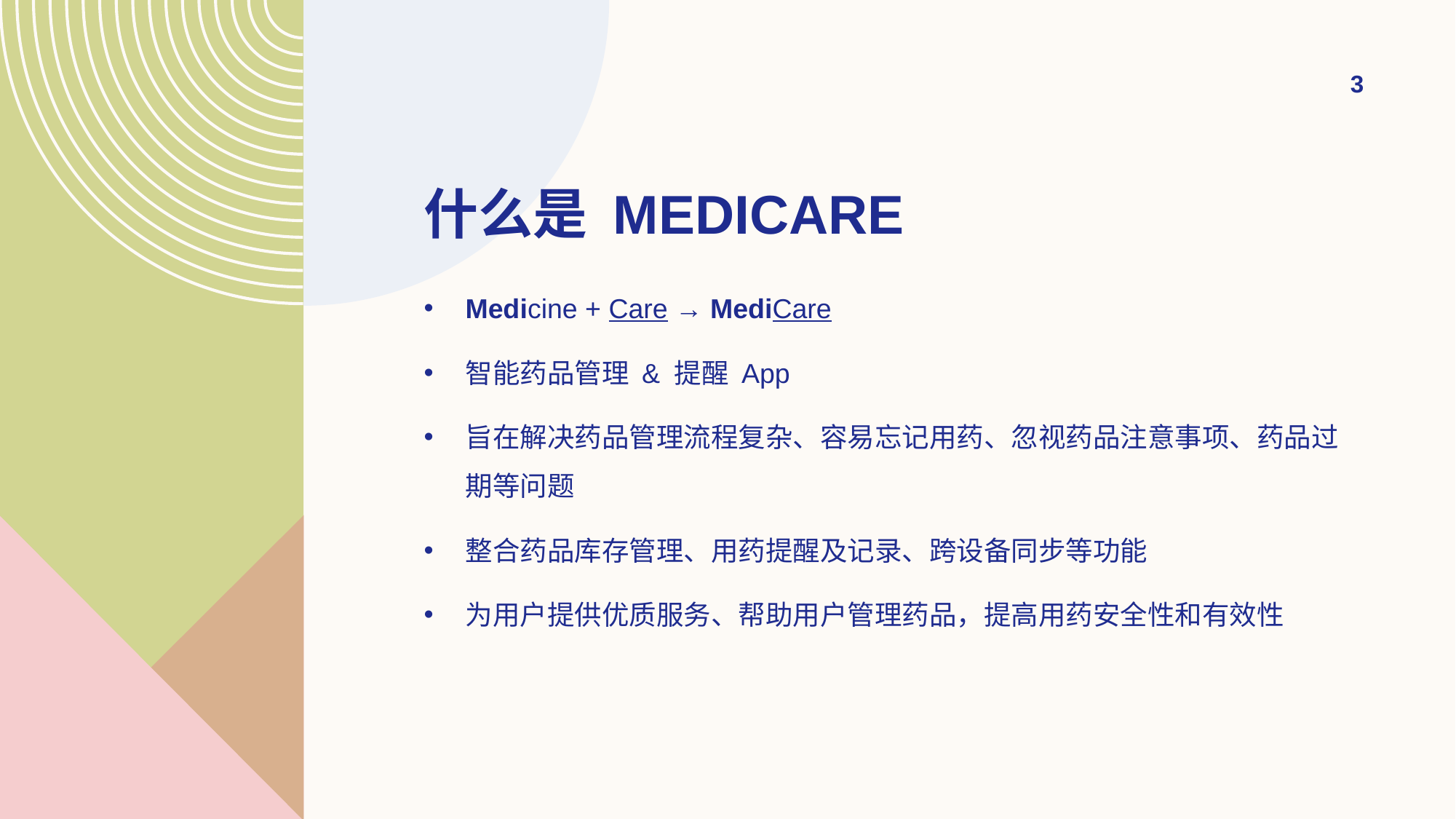

3
# 什么是 MediCare
Medicine + Care → MediCare
智能药品管理 & 提醒 App
旨在解决药品管理流程复杂、容易忘记用药、忽视药品注意事项、药品过期等问题
整合药品库存管理、用药提醒及记录、跨设备同步等功能
为用户提供优质服务、帮助用户管理药品，提高用药安全性和有效性